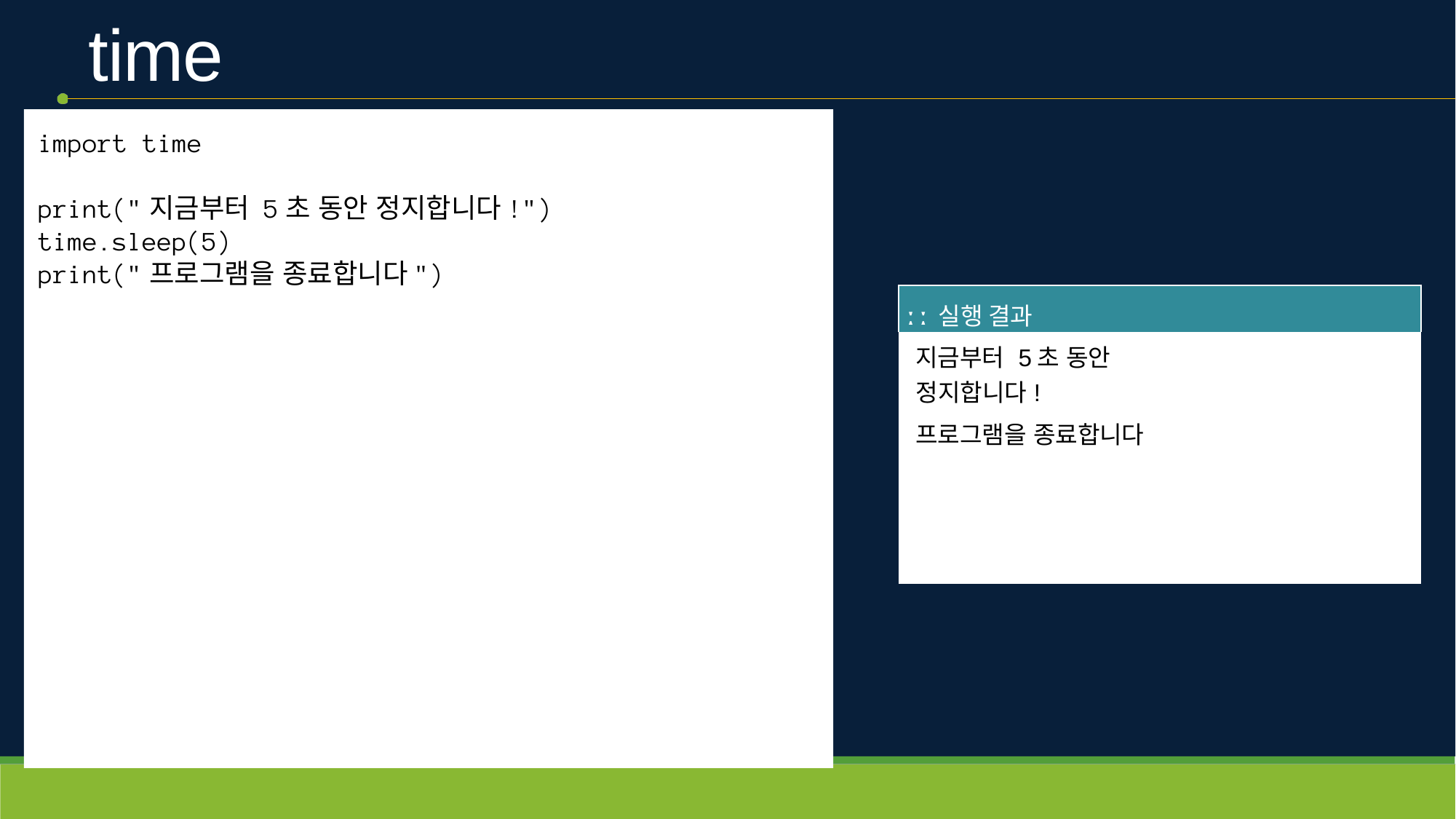

# time

import time
print("지금부터 5초 동안 정지합니다!")
time.sleep(5)
print("프로그램을 종료합니다")

| ː ː 실행 결과 |
| --- |
| 지금부터 5초 동안 정지합니다! 프로그램을 종료합니다 |